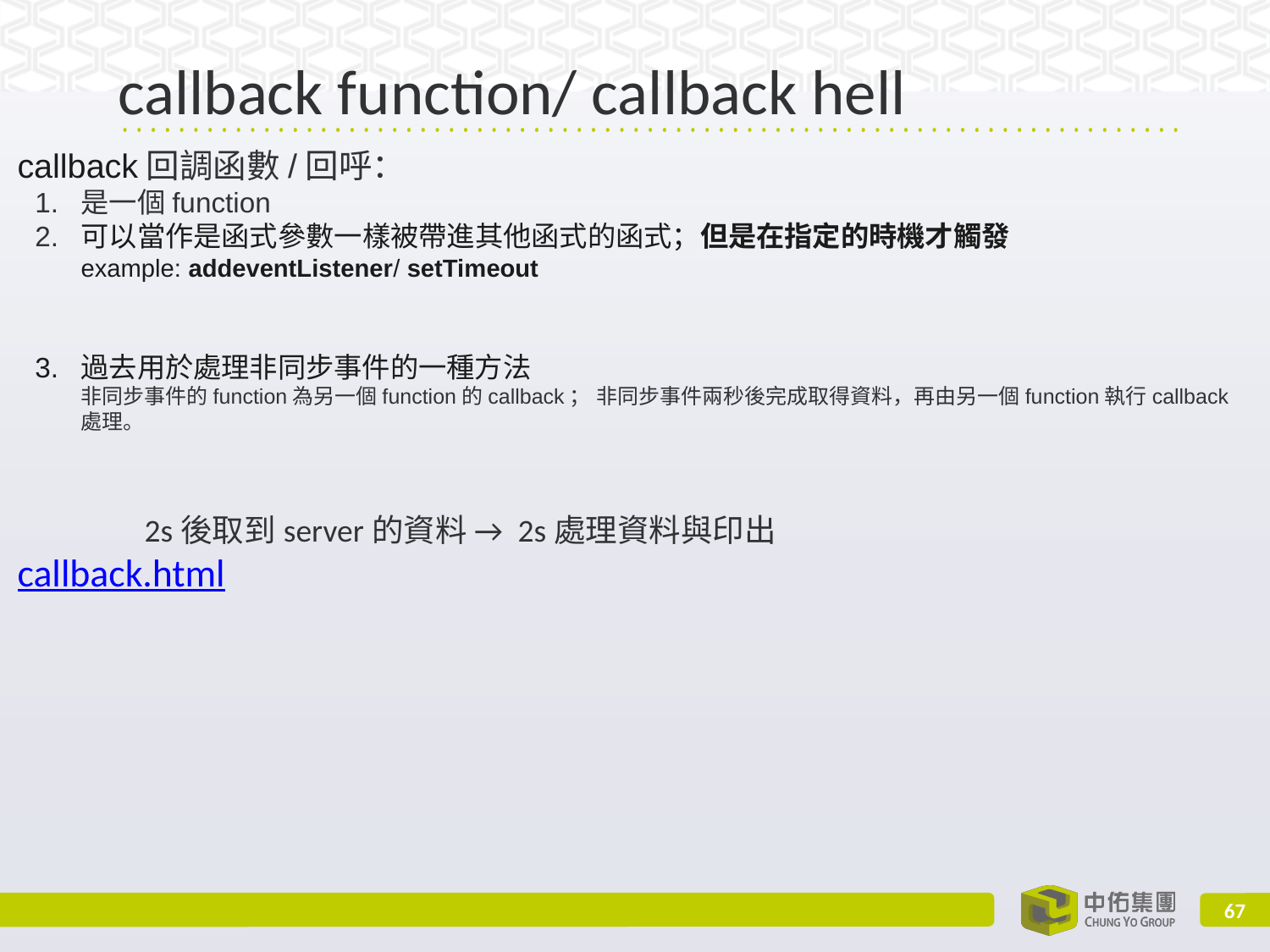

callback function/ callback hell

callback回調函數/回呼：
是一個function
可以當作是函式參數一樣被帶進其他函式的函式；但是在指定的時機才觸發
example: addeventListener/ setTimeout

過去用於處理非同步事件的一種方法
非同步事件的function為另一個function的callback； 非同步事件兩秒後完成取得資料，再由另一個function執行callback處理。

	2s後取到server的資料 → 2s處理資料與印出
callback.html

67